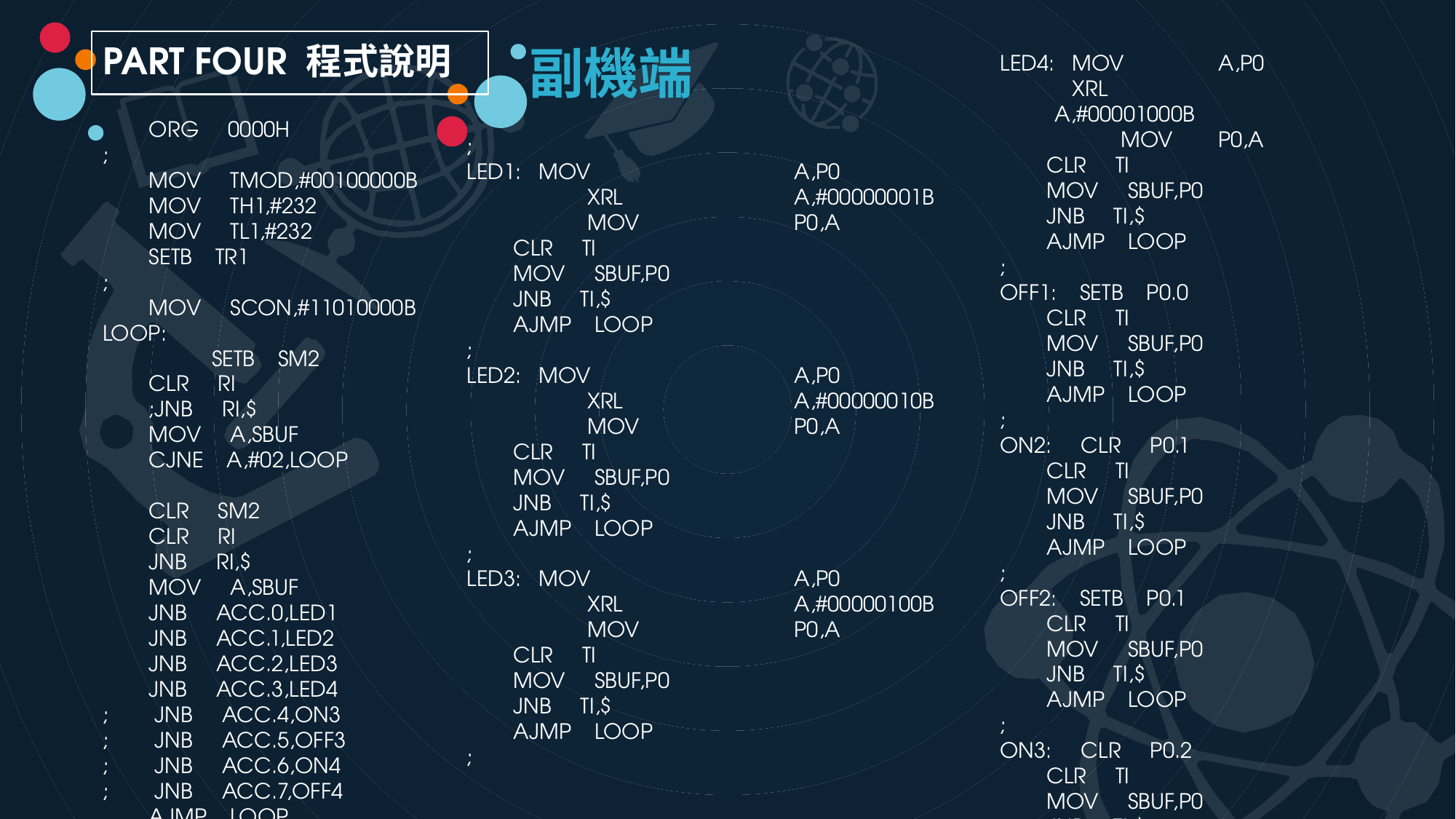

副機端
PART FOUR 程式說明
LED4:   MOV	A,P0
   XRL	 	A,#00001000B
	  MOV	P0,A
        CLR     TI
        MOV     SBUF,P0
        JNB     TI,$
        AJMP    LOOP
;
OFF1:    SETB    P0.0
        CLR     TI
        MOV     SBUF,P0
        JNB     TI,$
        AJMP    LOOP
;
ON2:     CLR     P0.1
        CLR     TI
        MOV     SBUF,P0
        JNB     TI,$
        AJMP    LOOP
;
OFF2:    SETB    P0.1
        CLR     TI
        MOV     SBUF,P0
        JNB     TI,$
        AJMP    LOOP
;
ON3:     CLR     P0.2
        CLR     TI
        MOV     SBUF,P0
        JNB     TI,$
        AJMP    LOOP
;
OFF3:    SETB    P0.2
        CLR     TI
        MOV     SBUF,P0
        JNB     TI,$
        AJMP    LOOP
;
ON4:     CLR     P0.3
        CLR     TI
        MOV     SBUF,P0
        JNB     TI,$
        AJMP    LOOP
;
OFF4:    SETB    P0.3
        CLR     TI
        MOV     SBUF,P0
        JNB     TI,$
        AJMP    LOOP
;
DELAY:  MOV     R6,#250
DL1:    MOV     R7,#200
DL2:    DJNZ    R7,DL2
        DJNZ    R6,DL1
        RET
;
;
        END
        ORG     0000H
;
        MOV     TMOD,#00100000B
        MOV     TH1,#232
        MOV     TL1,#232
        SETB    TR1
;
        MOV     SCON,#11010000B
LOOP:
	SETB    SM2
        CLR     RI
        ;JNB     RI,$
        MOV     A,SBUF
        CJNE    A,#02,LOOP

        CLR     SM2
        CLR     RI
        JNB     RI,$
        MOV     A,SBUF
        JNB     ACC.0,LED1
        JNB     ACC.1,LED2
        JNB     ACC.2,LED3
        JNB     ACC.3,LED4
;        JNB     ACC.4,ON3
;        JNB     ACC.5,OFF3
;        JNB     ACC.6,ON4
;        JNB     ACC.7,OFF4
        AJMP    LOOP
;

;
LED1:   MOV		A,P0
	  XRL		A,#00000001B
	  MOV		P0,A
        CLR     TI
        MOV     SBUF,P0
        JNB     TI,$
        AJMP    LOOP
;
LED2:   MOV		A,P0
	  XRL		A,#00000010B
	  MOV		P0,A
        CLR     TI
        MOV     SBUF,P0
        JNB     TI,$
        AJMP    LOOP
;
LED3:   MOV		A,P0
	  XRL		A,#00000100B
	  MOV		P0,A
        CLR     TI
        MOV     SBUF,P0
        JNB     TI,$
        AJMP    LOOP
;